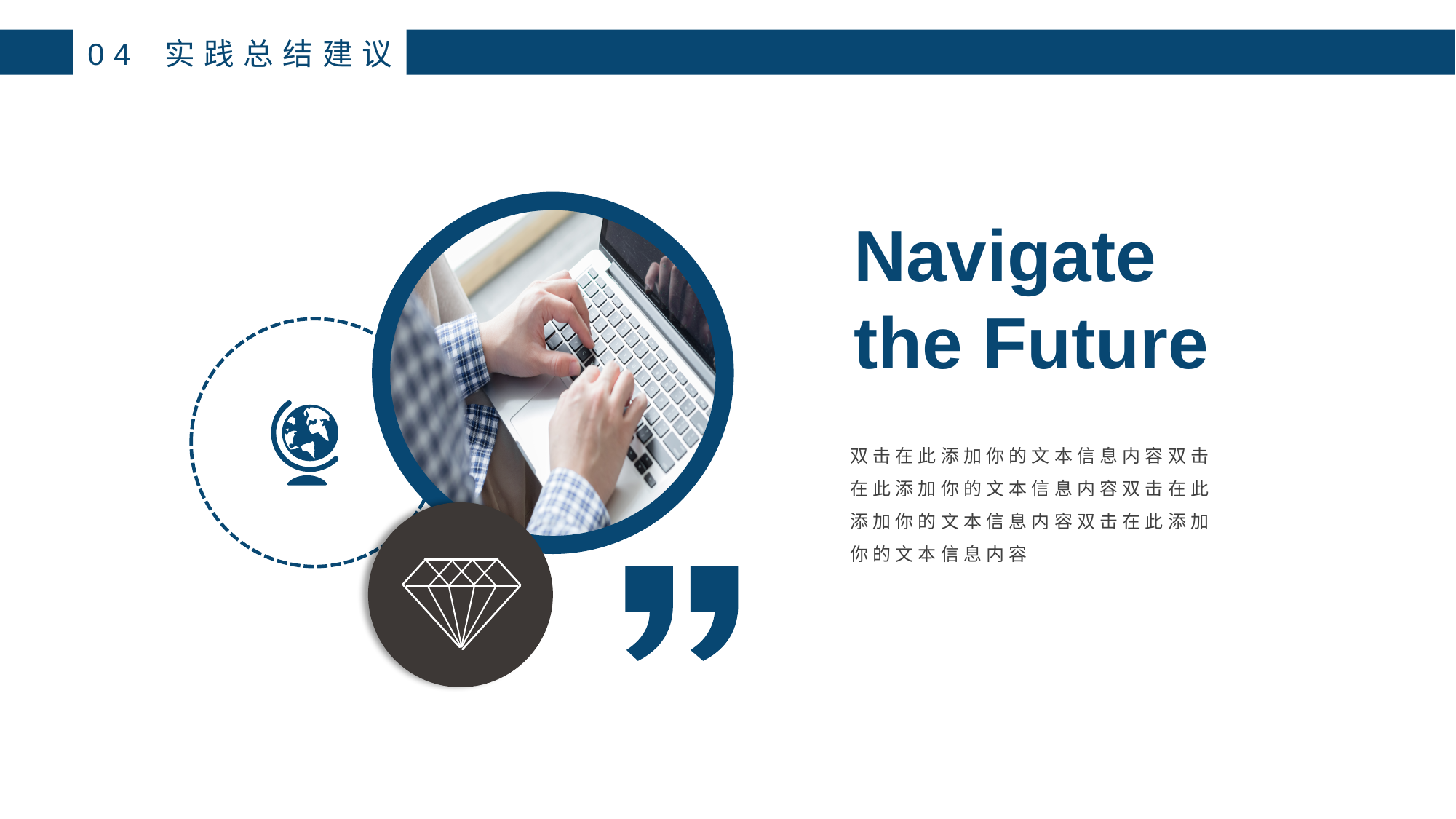

04 实践总结建议

 Navigate
 the Future

双击在此添加你的文本信息内容双击在此添加你的文本信息内容双击在此添加你的文本信息内容双击在此添加你的文本信息内容